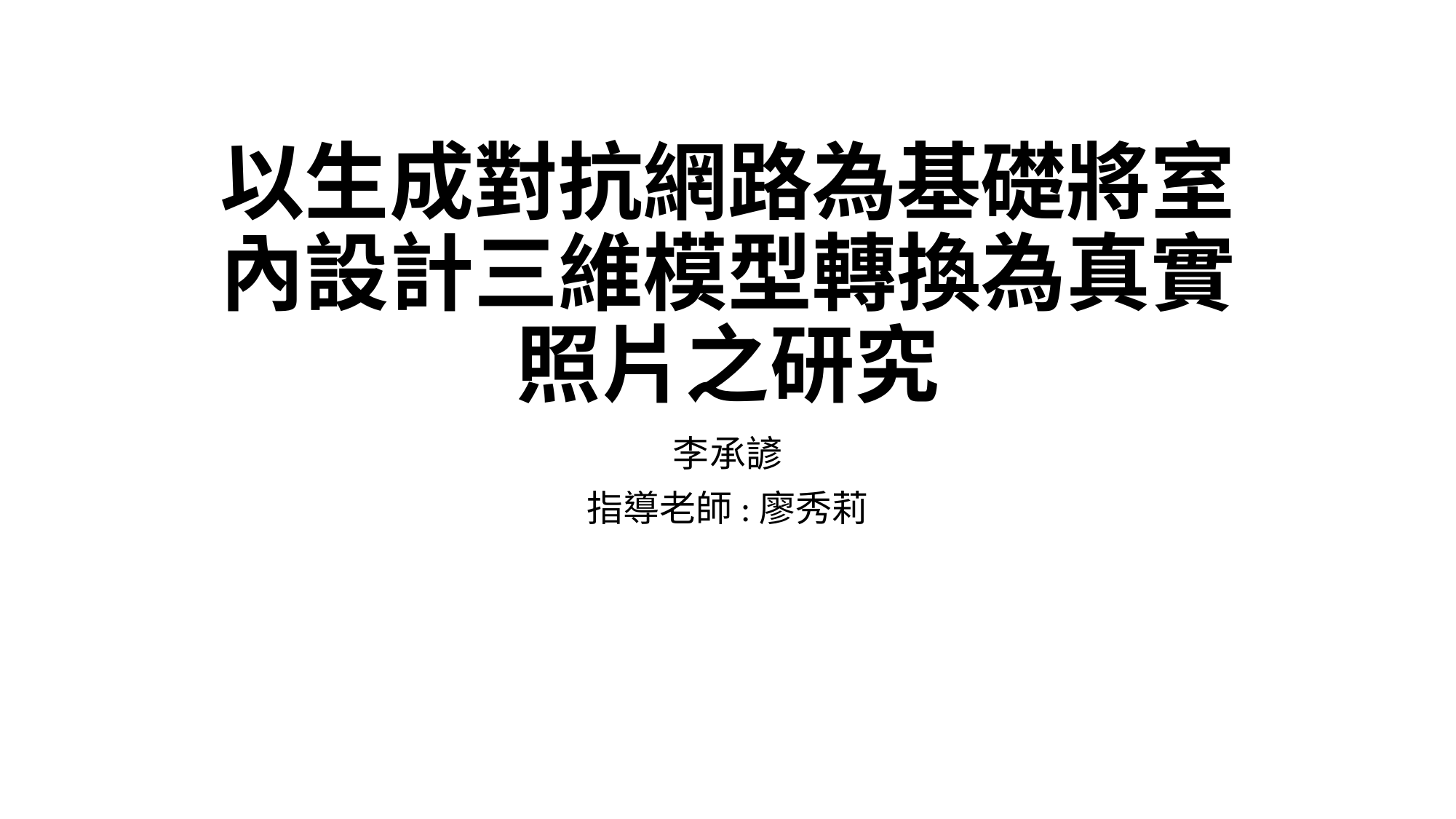

# 以生成對抗網路為基礎將室內設計三維模型轉換為真實照片之研究
李承諺
指導老師:廖秀莉